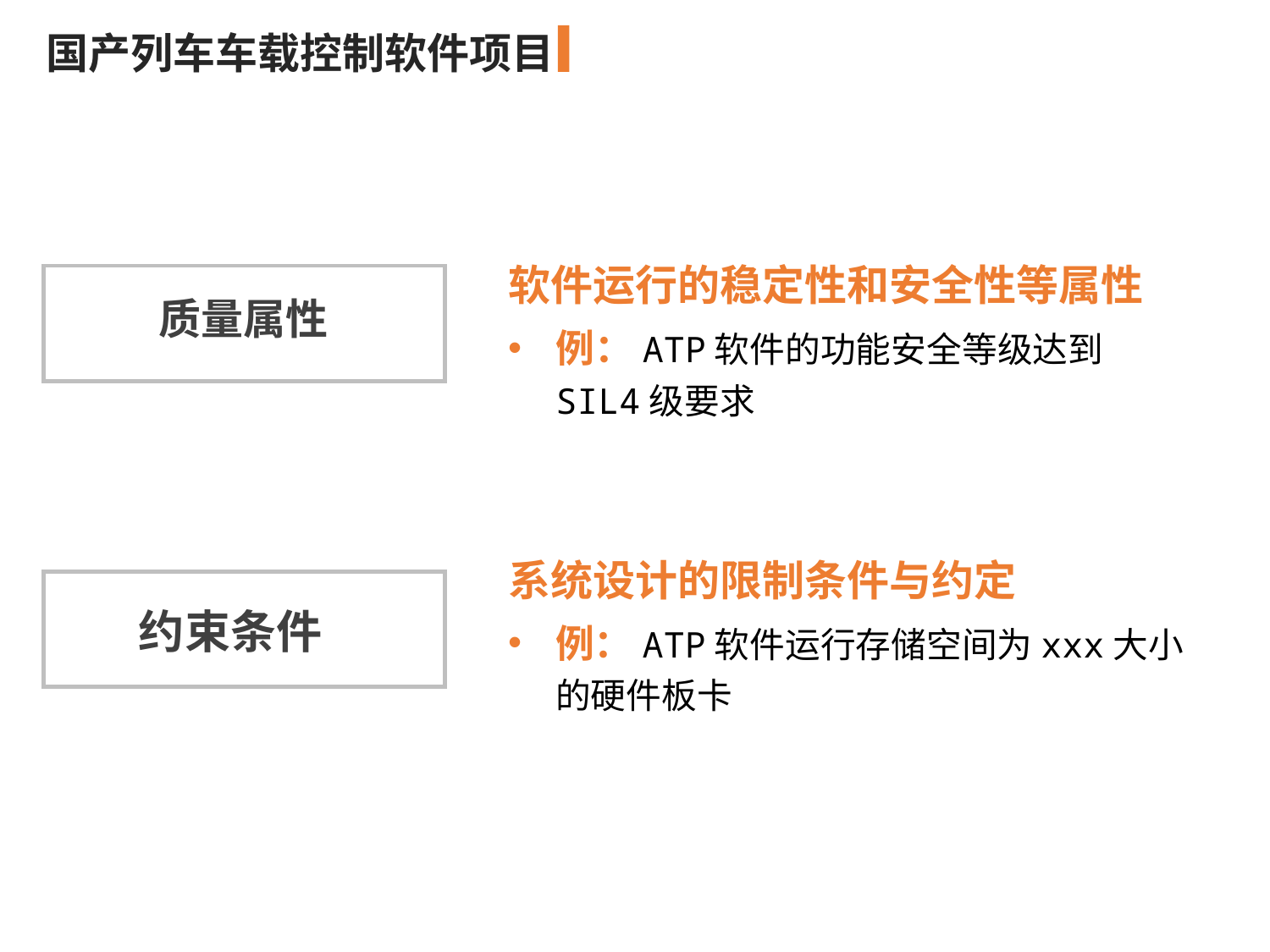

国产列车车载控制软件项目

软件运行的稳定性和安全性等属性
例：ATP软件的功能安全等级达到SIL4级要求

质量属性
系统设计的限制条件与约定
例：ATP软件运行存储空间为xxx大小的硬件板卡

约束条件